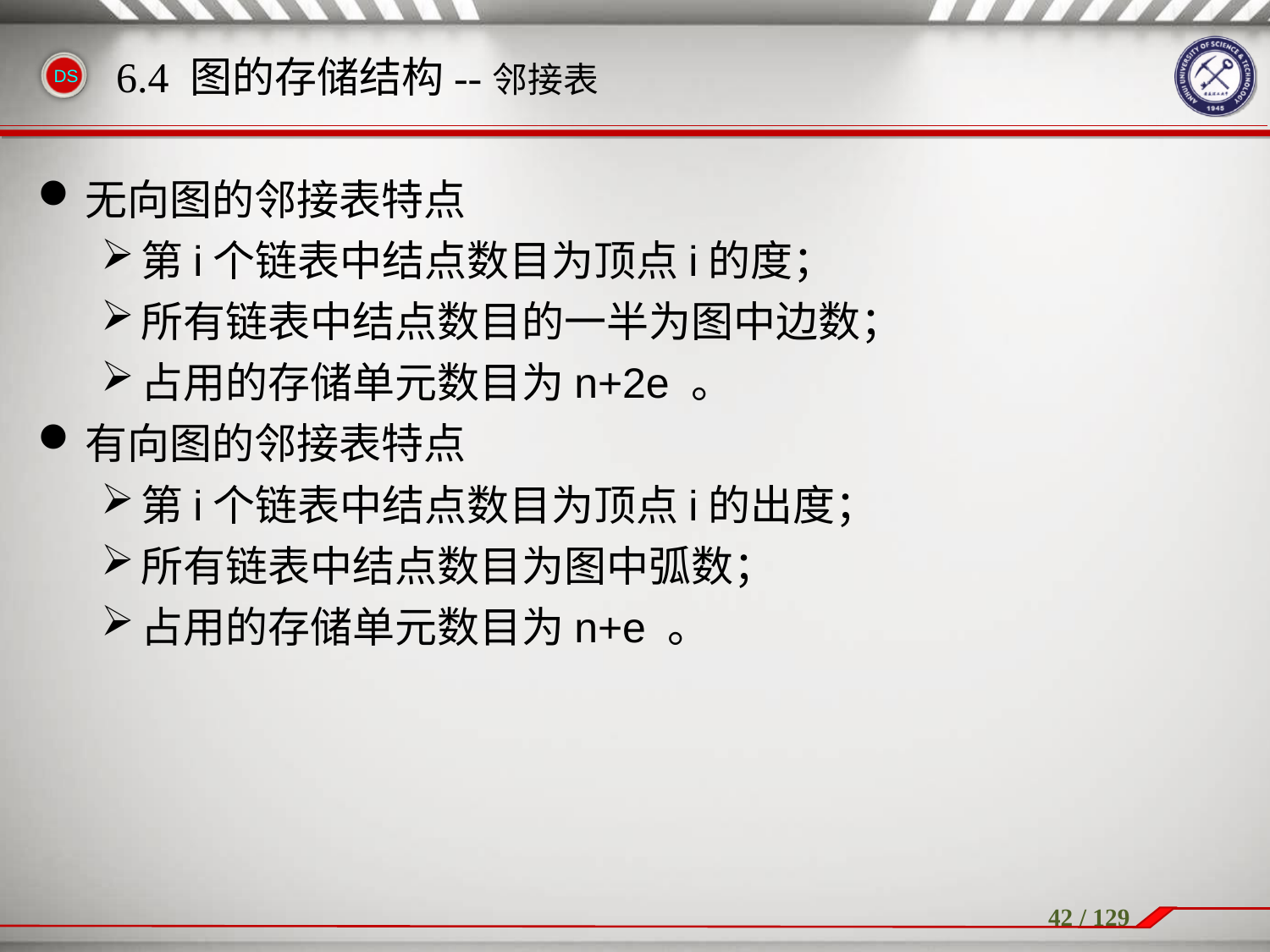

无向图的邻接表特点
第i个链表中结点数目为顶点i的度；
所有链表中结点数目的一半为图中边数；
占用的存储单元数目为n+2e 。
有向图的邻接表特点
第i个链表中结点数目为顶点i的出度；
所有链表中结点数目为图中弧数；
占用的存储单元数目为n+e 。

6.4 图的存储结构--邻接表